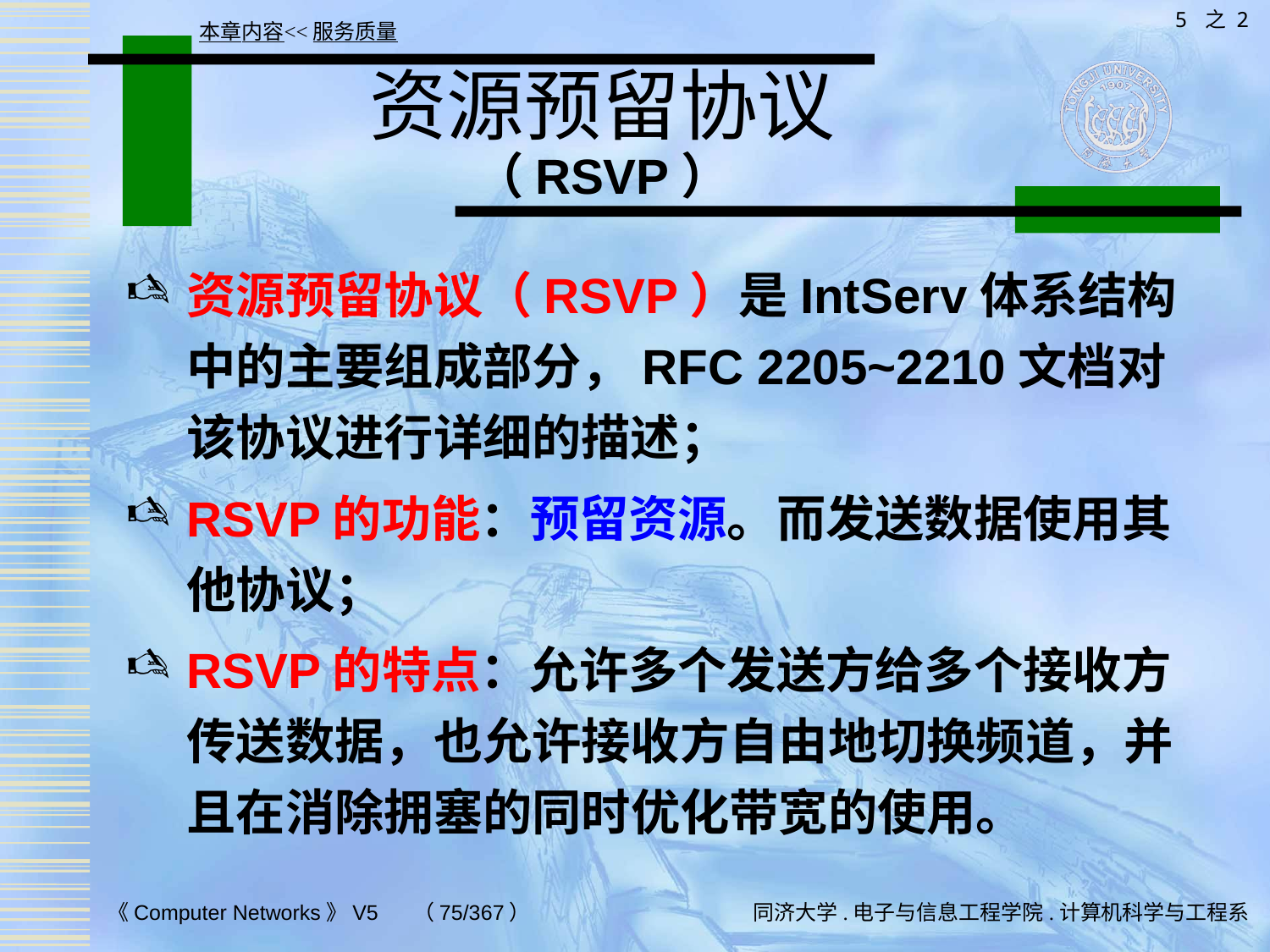

5 之 2
本章内容<<服务质量
# 资源预留协议 （RSVP）
资源预留协议（RSVP）是IntServ体系结构中的主要组成部分，RFC 2205~2210文档对该协议进行详细的描述；
RSVP的功能：预留资源。而发送数据使用其他协议；
RSVP的特点：允许多个发送方给多个接收方传送数据，也允许接收方自由地切换频道，并且在消除拥塞的同时优化带宽的使用。